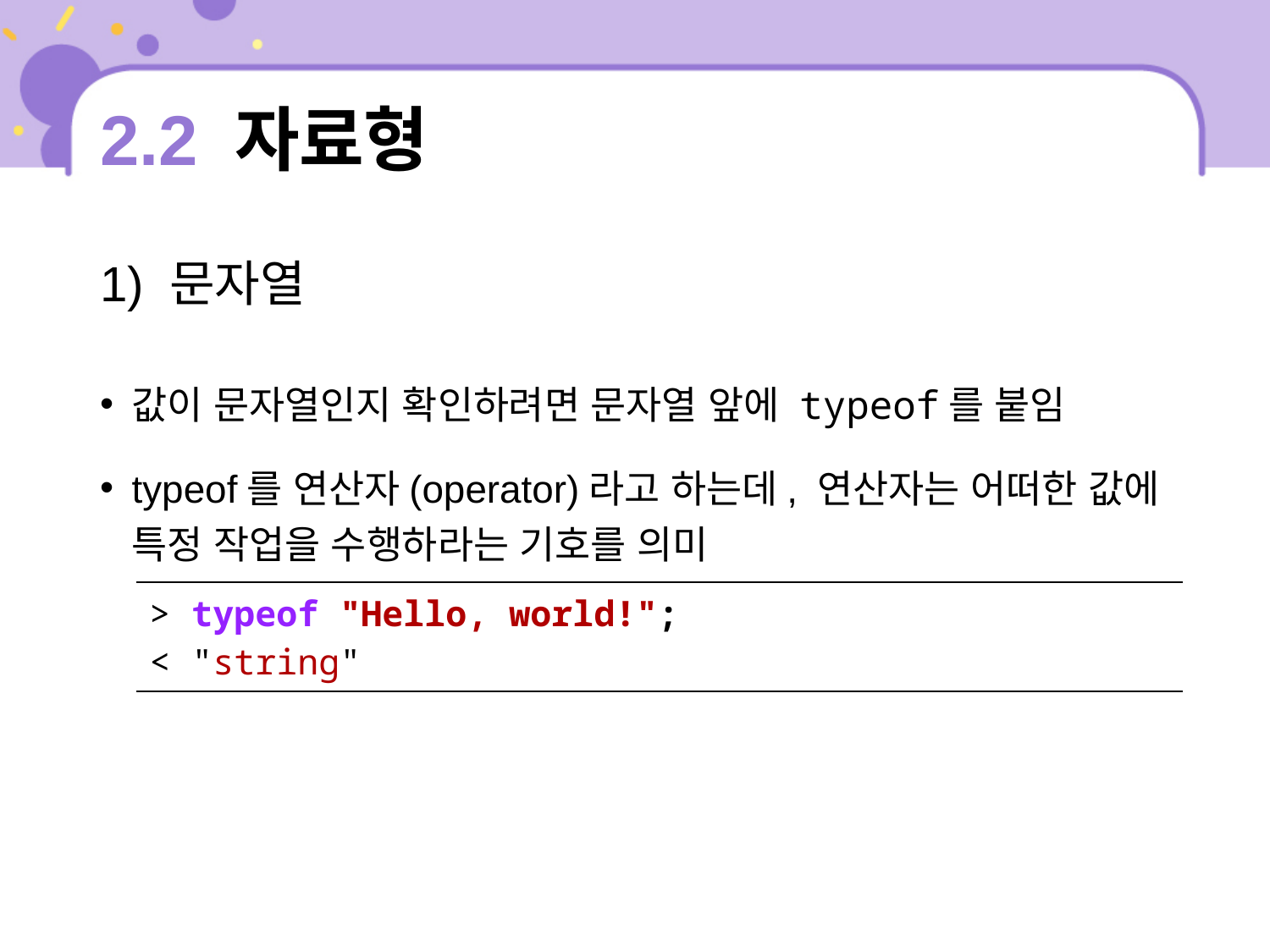

# 2.2 자료형
1) 문자열
값이 문자열인지 확인하려면 문자열 앞에 typeof를 붙임
typeof를 연산자(operator)라고 하는데, 연산자는 어떠한 값에 특정 작업을 수행하라는 기호를 의미

| > typeof "Hello, world!"; < "string" |
| --- |